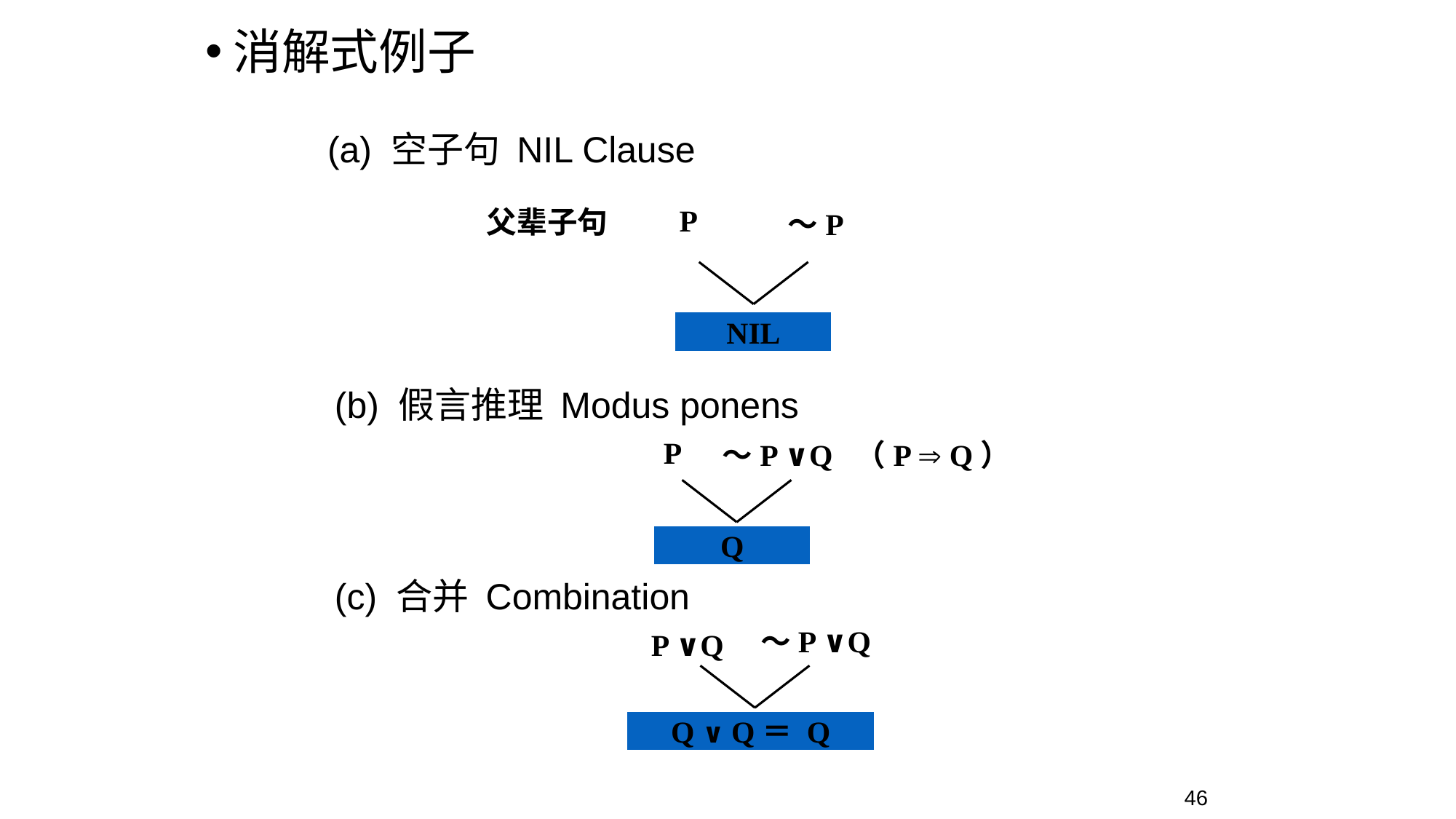

消解式例子
 (a) 空子句 NIL Clause
P
父辈子句
～P

NIL
 (b) 假言推理 Modus ponens
P
～P ∨Q  （P ⇒ Q）

Q
 (c) 合并 Combination
～P ∨Q
P ∨Q

Q ∨ Q＝ Q
46